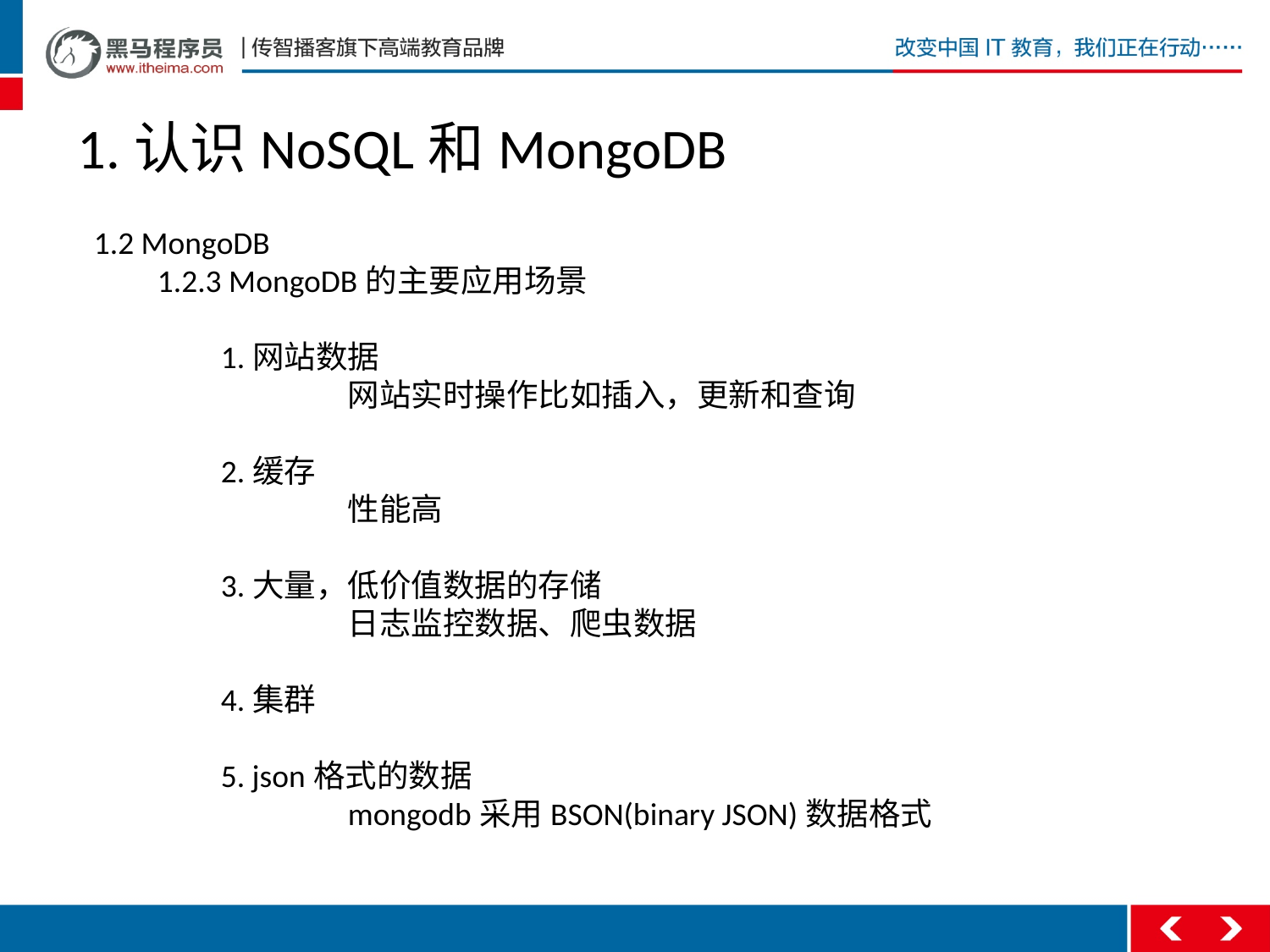

# 1.认识NoSQL和MongoDB
1.2 MongoDB
1.2.3 MongoDB的主要应用场景

	1.网站数据
		网站实时操作比如插入，更新和查询

	2.缓存
		性能高

	3.大量，低价值数据的存储
		日志监控数据、爬虫数据

	4.集群

	5. json格式的数据
		mongodb采用BSON(binary JSON)数据格式